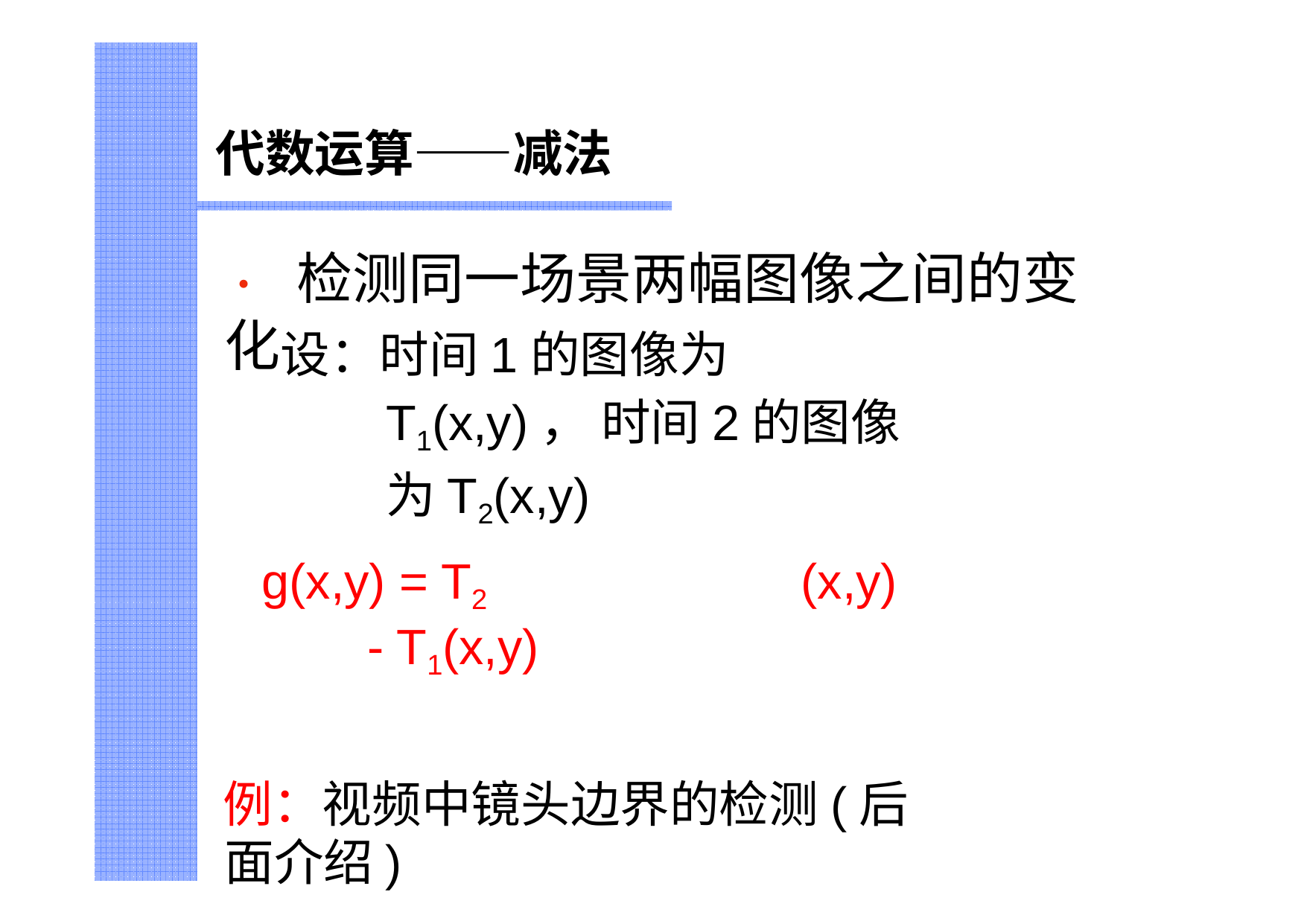

代数运算——减法
# • 检测同一场景两幅图像之间的变化
设：时间1的图像为T1(x,y)， 时间2的图像为T2(x,y)
g(x,y) = T2	(x,y) - T1(x,y)

例：视频中镜头边界的检测(后面介绍)